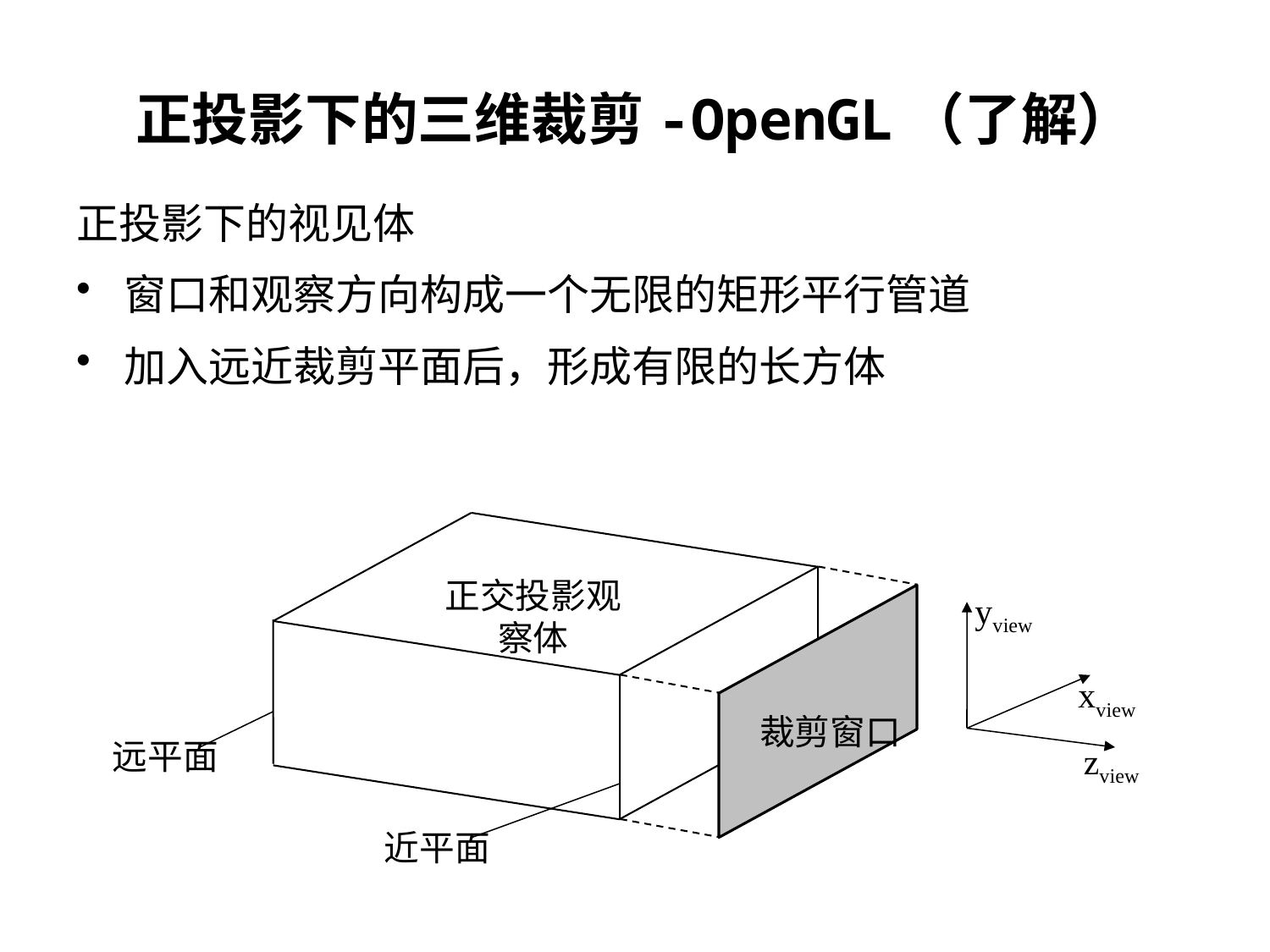

# 正投影下的三维裁剪-OpenGL（了解）
正投影下的视见体
窗口和观察方向构成一个无限的矩形平行管道
加入远近裁剪平面后，形成有限的长方体

正交投影观察体
yview
xview
裁剪窗口
远平面
zview
近平面